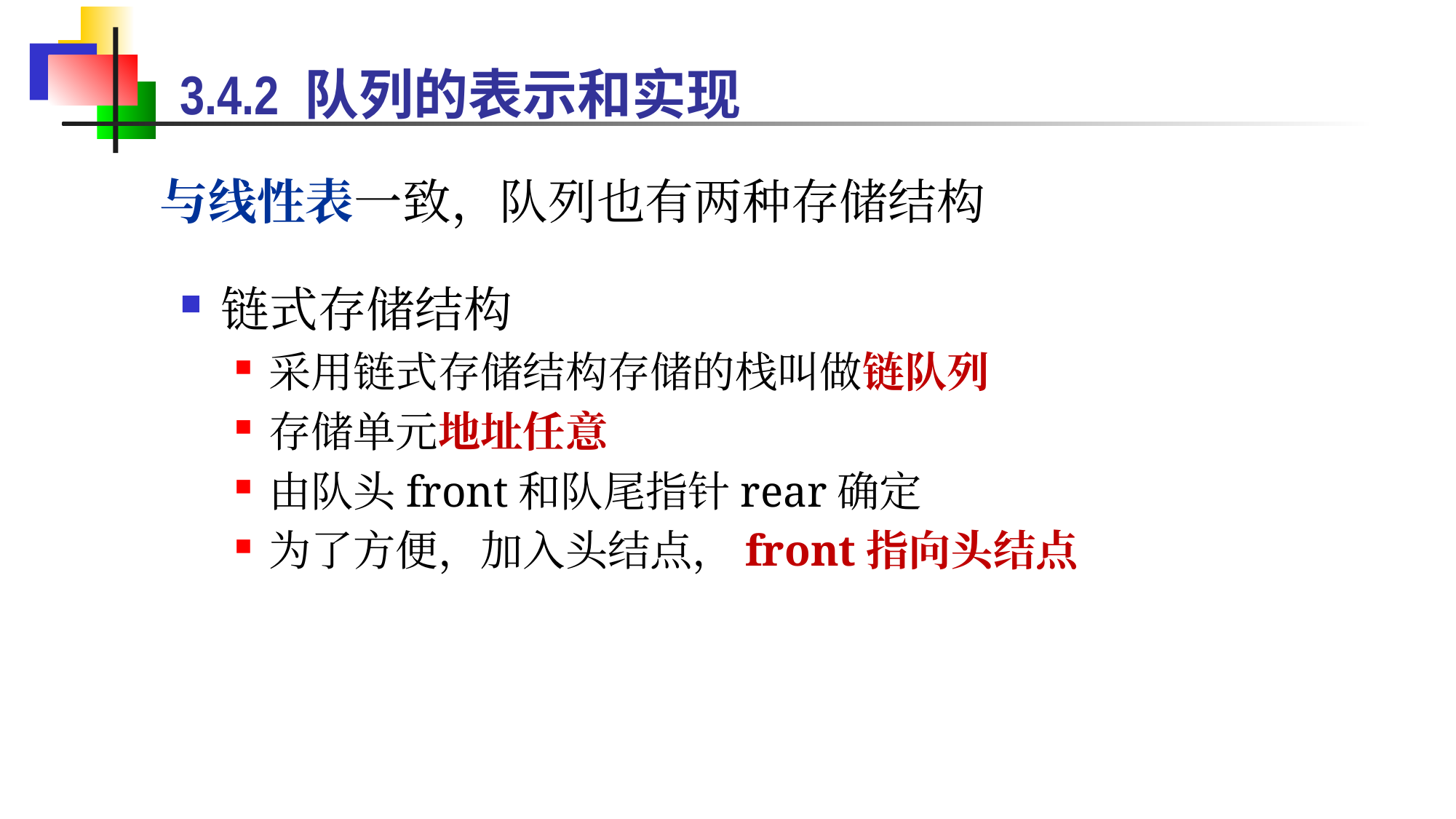

3.4.2 队列的表示和实现
与线性表一致，队列也有两种存储结构
链式存储结构
采用链式存储结构存储的栈叫做链队列
存储单元地址任意
由队头front和队尾指针rear确定
为了方便，加入头结点，front指向头结点